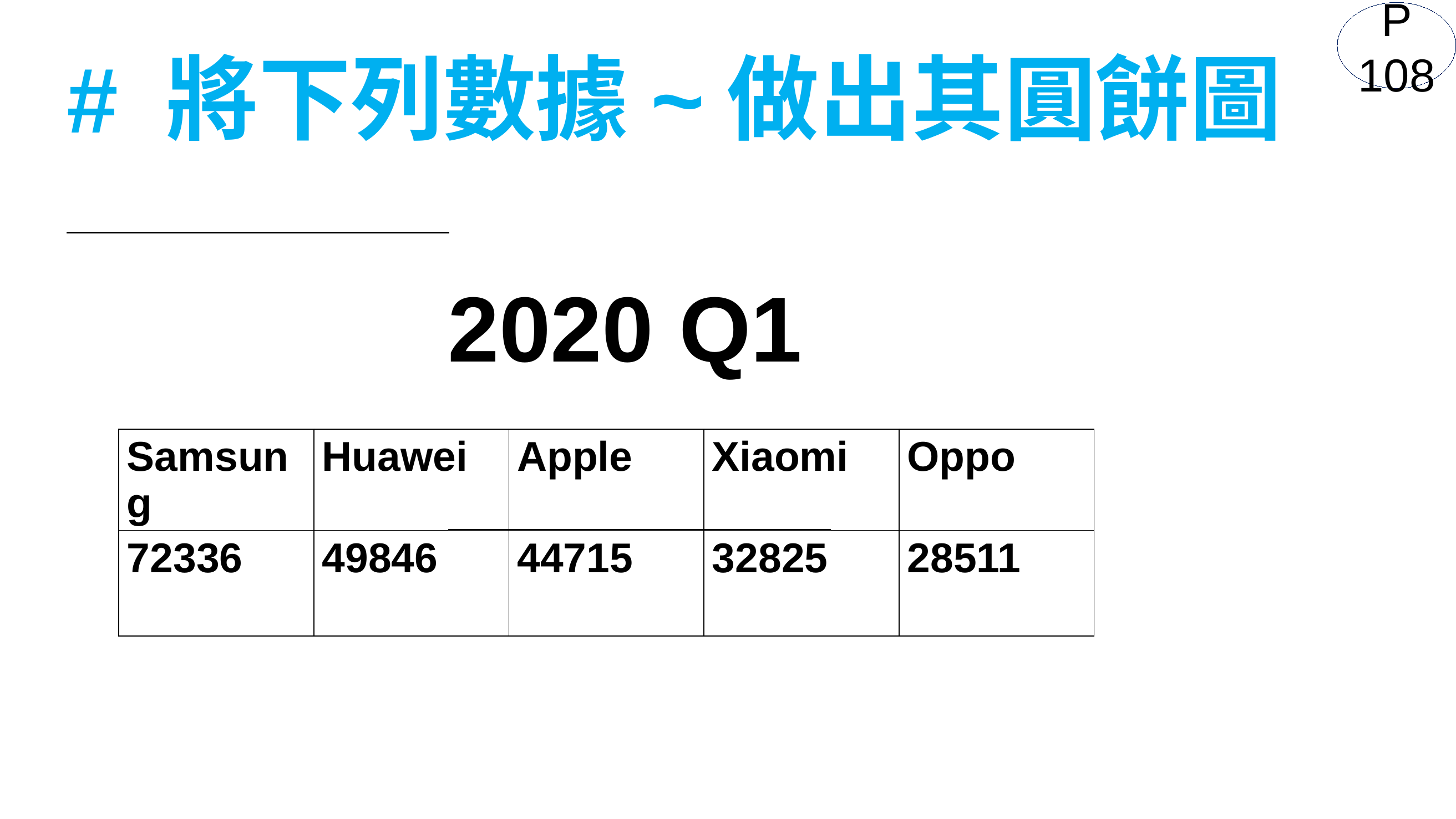

P108
# 將下列數據~做出其圓餅圖

2020 Q1

| Samsung | Huawei | Apple | Xiaomi | Oppo |
| --- | --- | --- | --- | --- |
| 72336 | 49846 | 44715 | 32825 | 28511 |